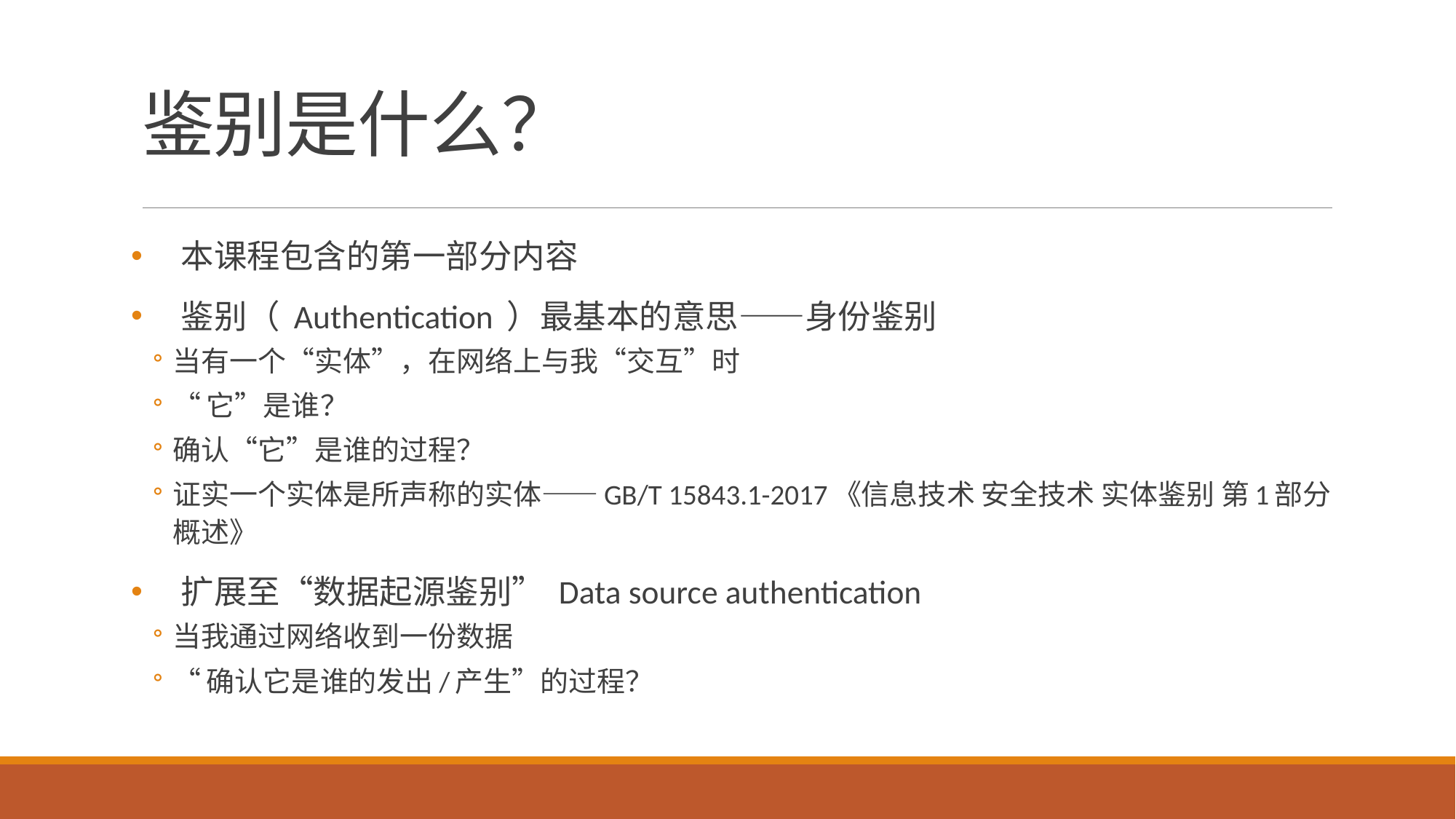

# 鉴别是什么？
本课程包含的第一部分内容
鉴别（ Authentication ）最基本的意思——身份鉴别
当有一个“实体”，在网络上与我“交互”时
“它”是谁？
确认“它”是谁的过程？
证实一个实体是所声称的实体——GB/T 15843.1-2017《信息技术 安全技术 实体鉴别 第1部分 概述》
扩展至“数据起源鉴别” Data source authentication
当我通过网络收到一份数据
“确认它是谁的发出/产生”的过程？